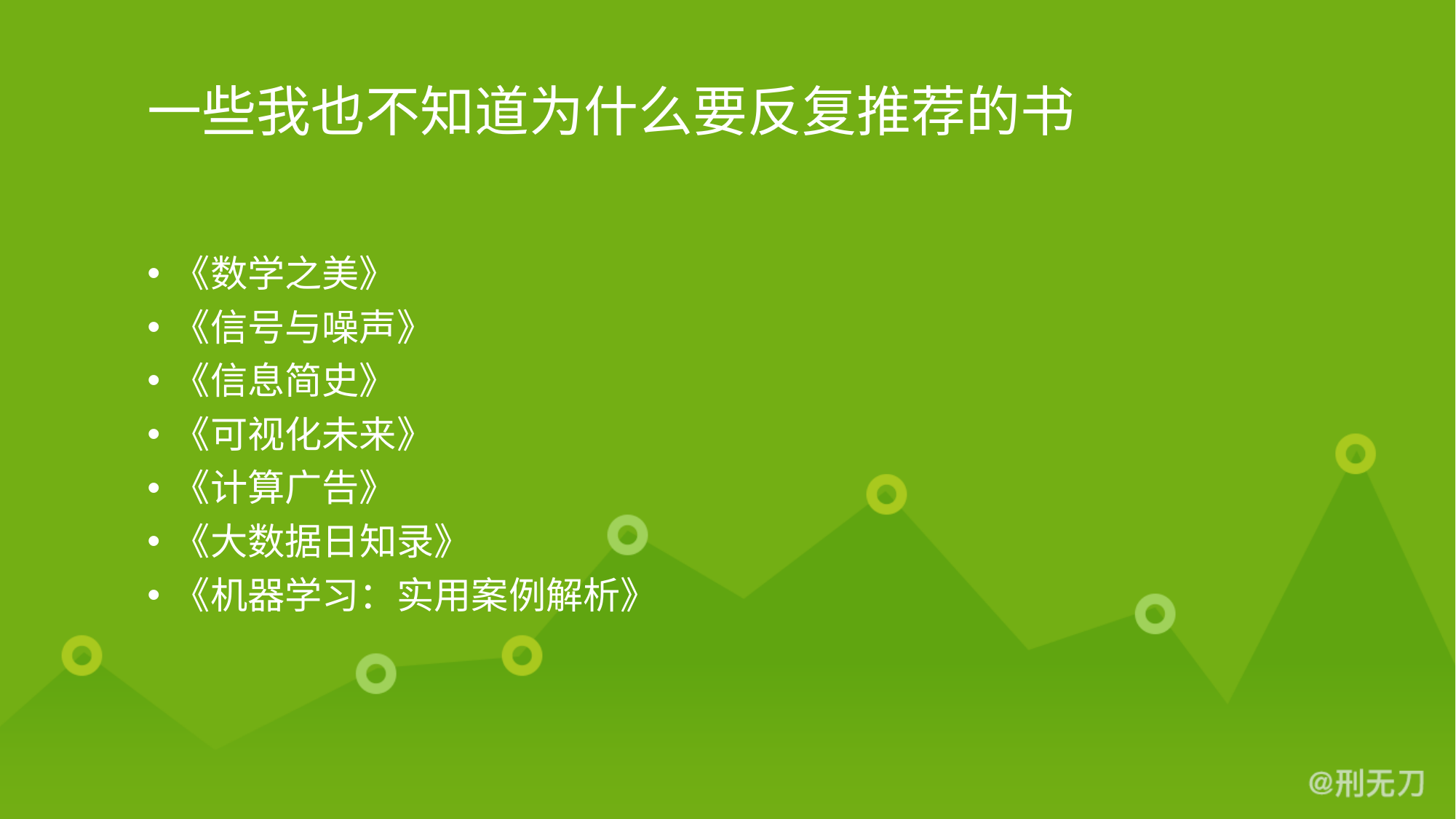

# 一些我也不知道为什么要反复推荐的书
《数学之美》
《信号与噪声》
《信息简史》
《可视化未来》
《计算广告》
《大数据日知录》
《机器学习：实用案例解析》